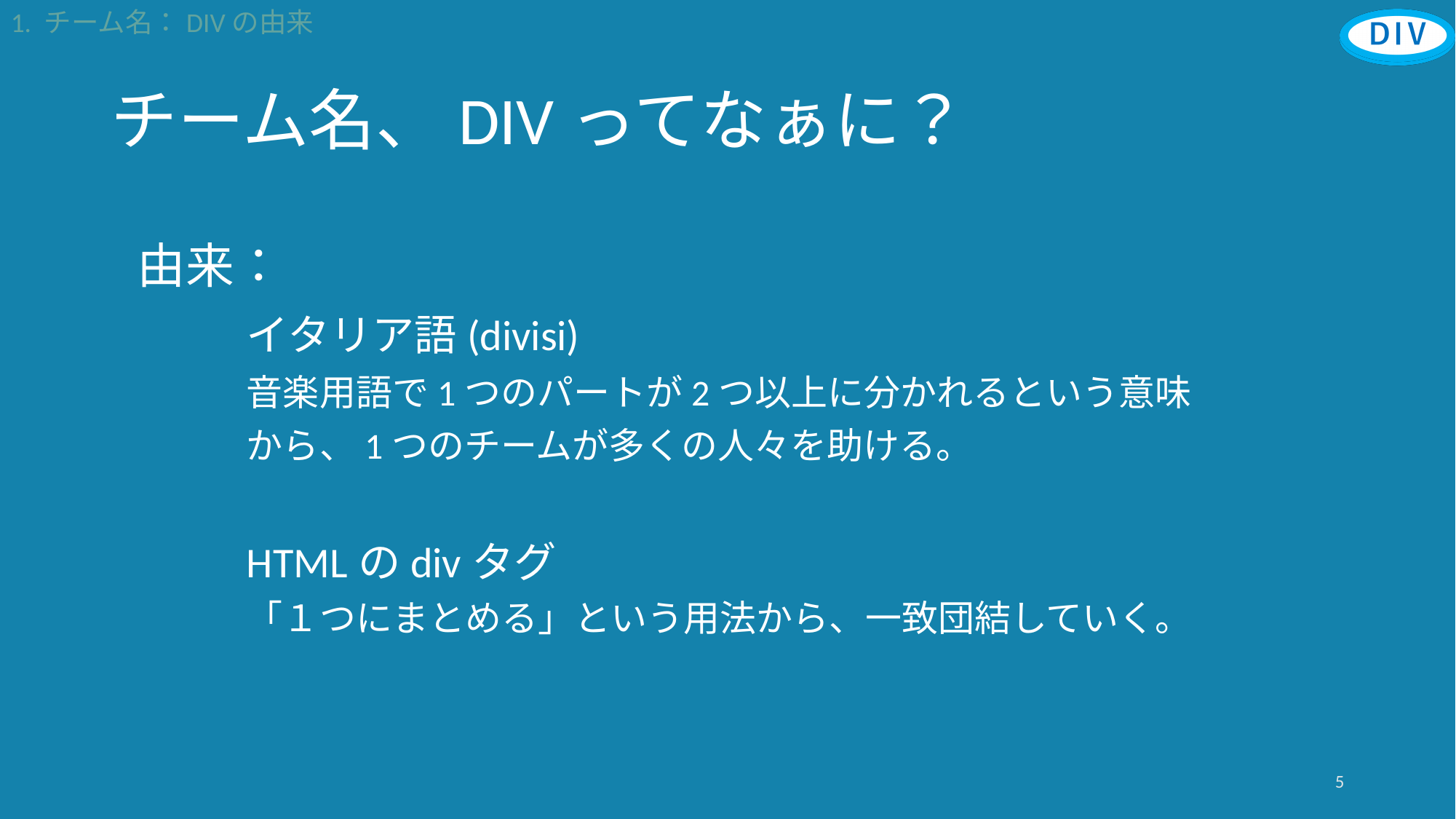

1. チーム名：DIVの由来
# チーム名、DIVってなぁに？
由来：
	イタリア語(divisi)
	音楽用語で1つのパートが2つ以上に分かれるという意味
	から、1つのチームが多くの人々を助ける。

	HTMLのdivタグ
	「１つにまとめる」という用法から、一致団結していく。
5